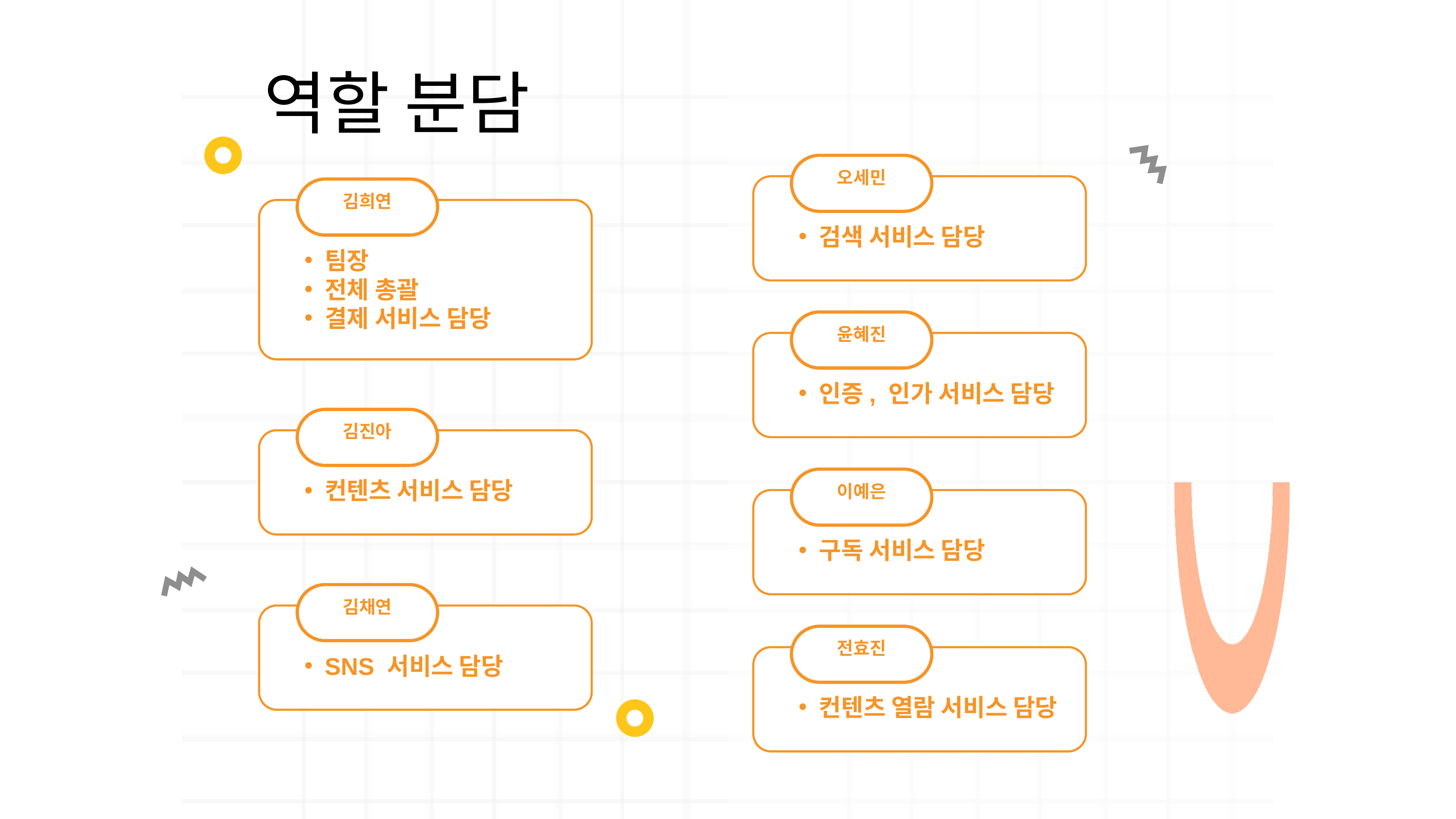

역할 분담

오세민

검색 서비스 담당

김희연

팀장
전체 총괄
결제 서비스 담당

윤혜진

인증, 인가 서비스 담당

김진아

컨텐츠 서비스 담당

이예은

구독 서비스 담당

김채연

SNS 서비스 담당

전효진

컨텐츠 열람 서비스 담당